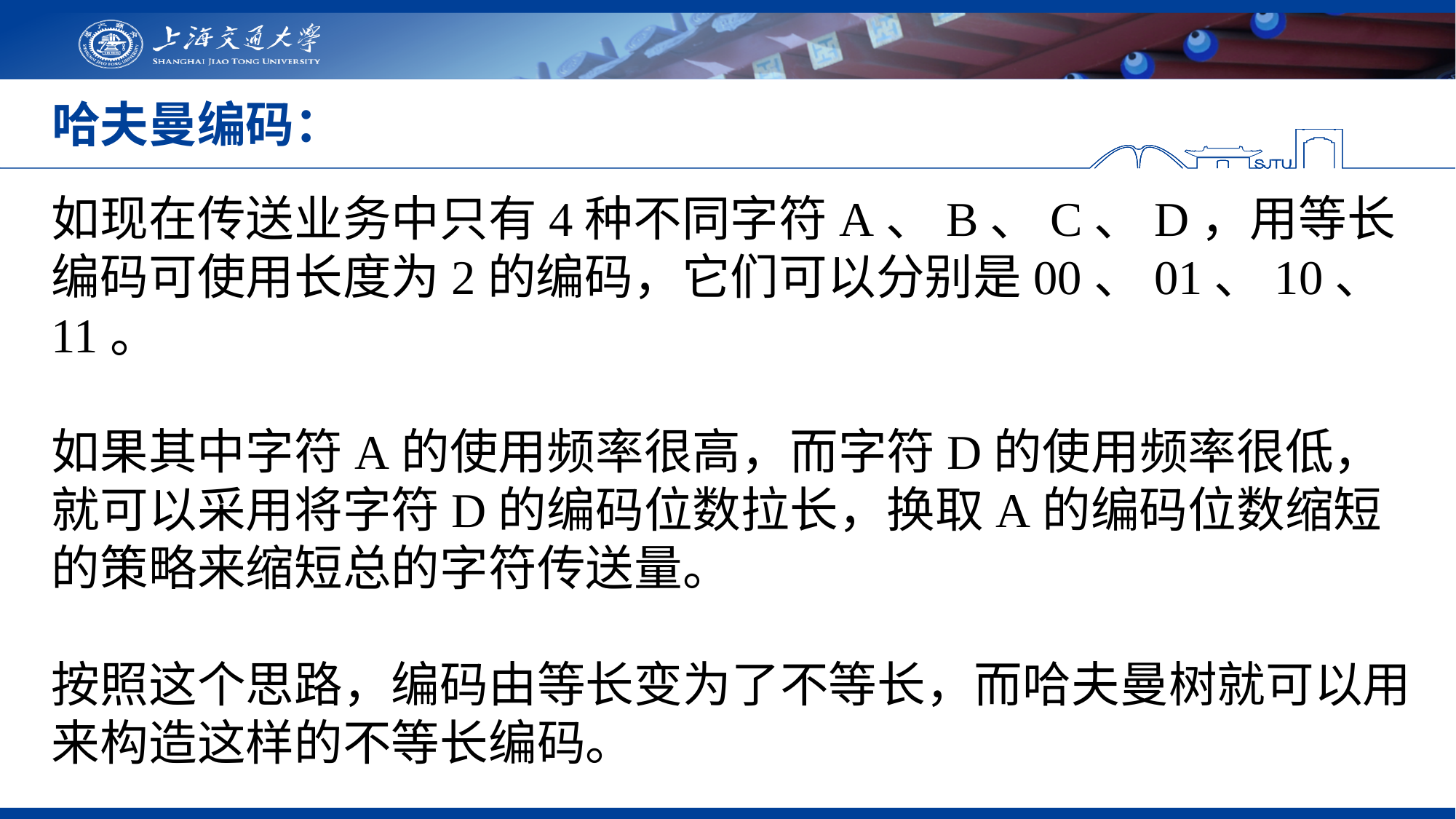

# 哈夫曼编码：
如现在传送业务中只有4种不同字符A、B、C、D，用等长编码可使用长度为2的编码，它们可以分别是00、01、10、11。

如果其中字符A的使用频率很高，而字符D的使用频率很低，就可以采用将字符D的编码位数拉长，换取A的编码位数缩短的策略来缩短总的字符传送量。

按照这个思路，编码由等长变为了不等长，而哈夫曼树就可以用来构造这样的不等长编码。